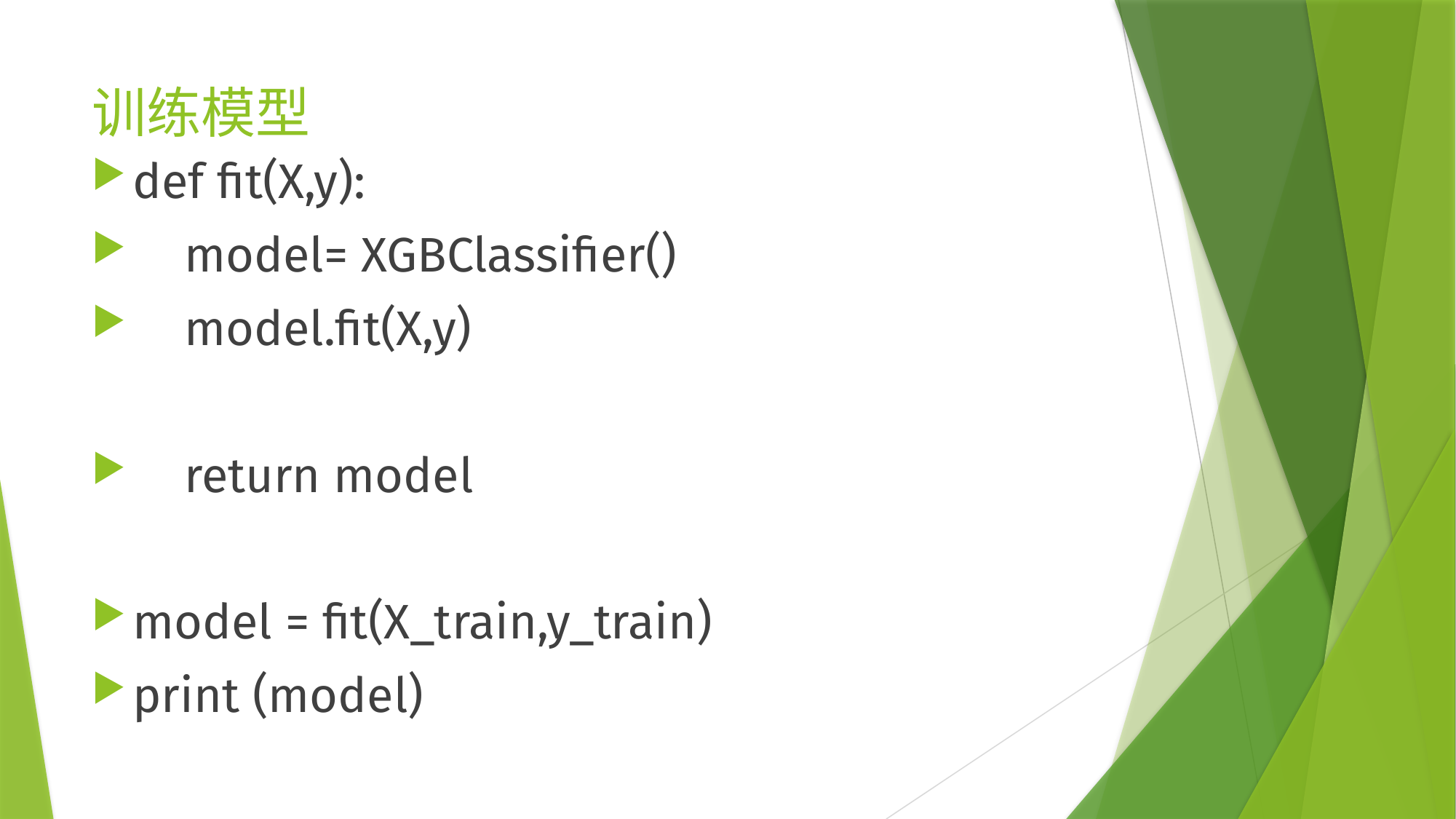

# 训练模型
def fit(X,y):
    model= XGBClassifier()
    model.fit(X,y)

    return model

model = fit(X_train,y_train)
print (model)